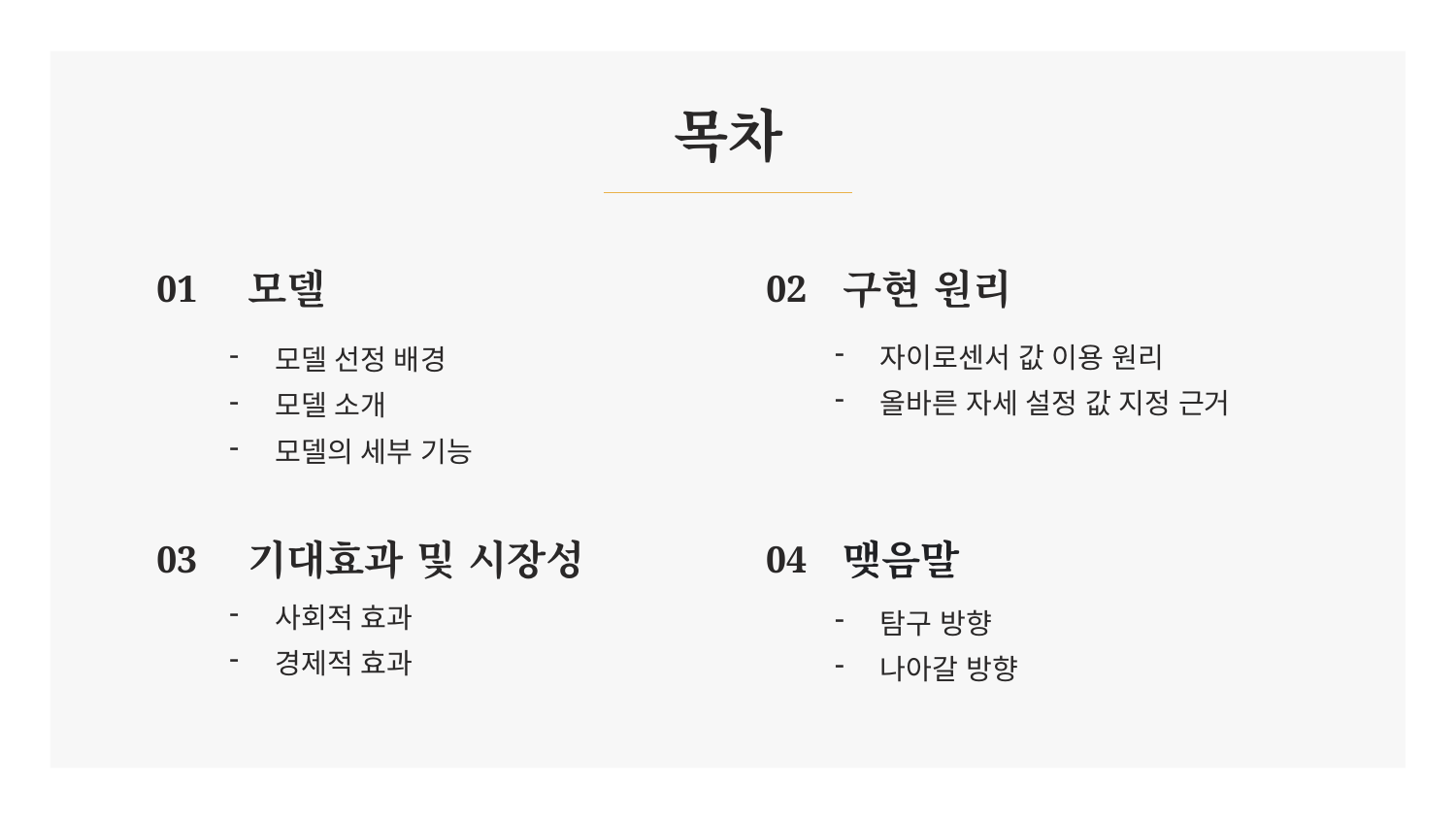

# 목차
모델
구현 원리
02
01
모델 선정 배경

모델 소개

모델의 세부 기능
자이로센서 값 이용 원리

올바른 자세 설정 값 지정 근거
기대효과 및 시장성
맺음말
03
04
사회적 효과

경제적 효과
탐구 방향

나아갈 방향